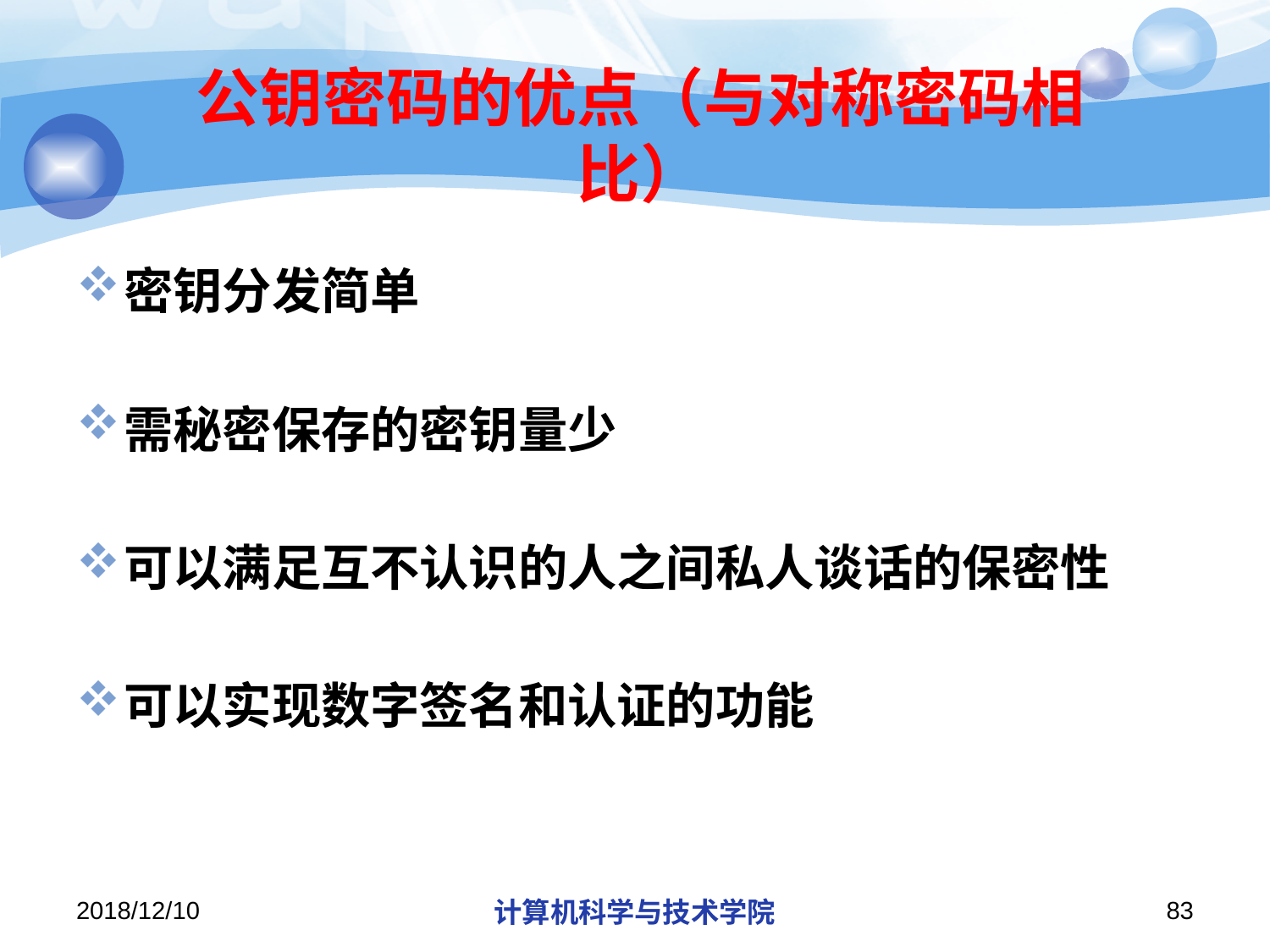

# 公钥密码的优点（与对称密码相比）
密钥分发简单

需秘密保存的密钥量少

可以满足互不认识的人之间私人谈话的保密性

可以实现数字签名和认证的功能
2018/12/10
计算机科学与技术学院
83